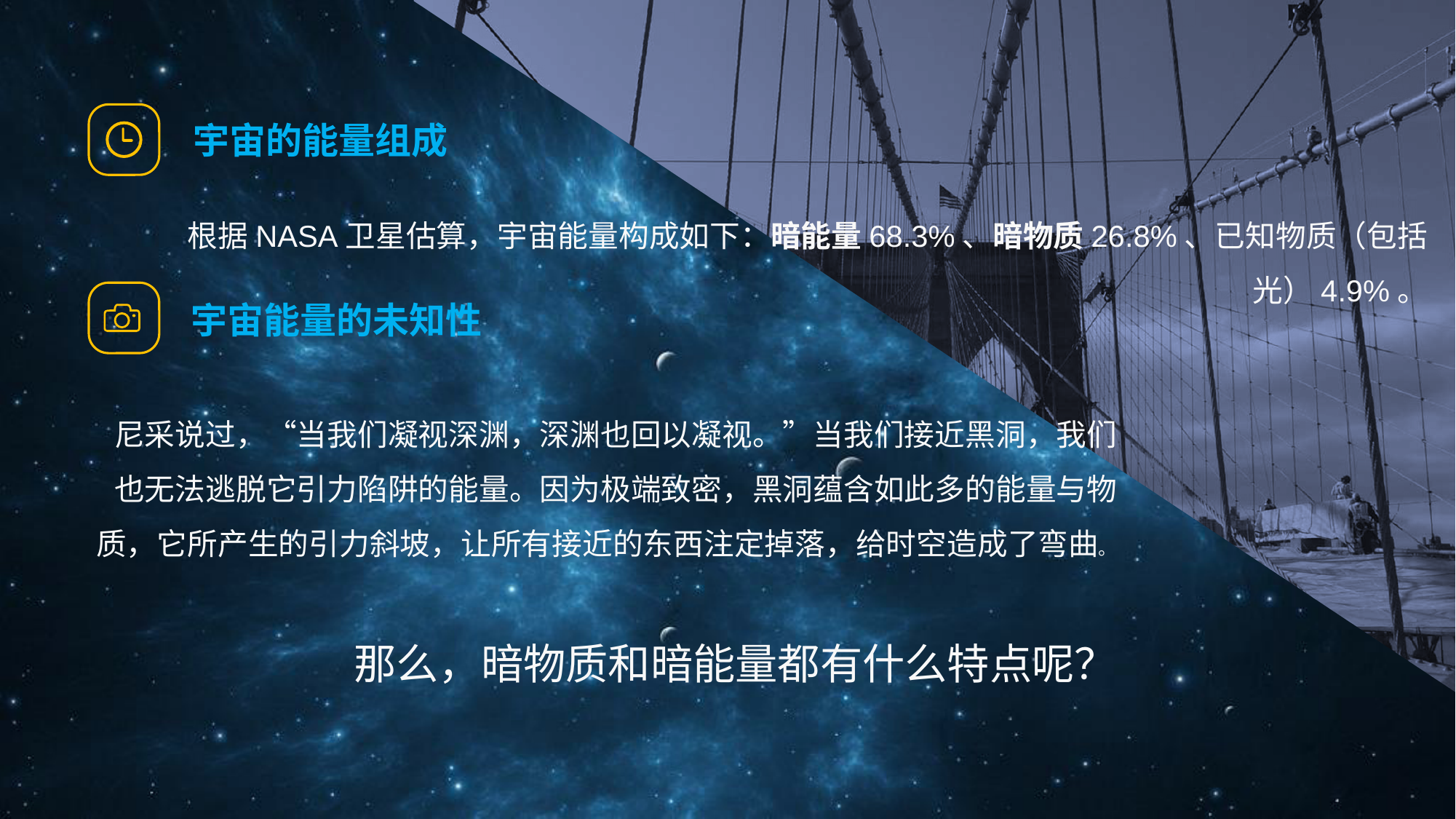

宇宙的能量组成

根据NASA卫星估算，宇宙能量构成如下：暗能量68.3%、暗物质26.8%、已知物质（包括光）4.9%。

宇宙能量的未知性

尼采说过，“当我们凝视深渊，深渊也回以凝视。”当我们接近黑洞，我们也无法逃脱它引力陷阱的能量。因为极端致密，黑洞蕴含如此多的能量与物质，它所产生的引力斜坡，让所有接近的东西注定掉落，给时空造成了弯曲。

那么，暗物质和暗能量都有什么特点呢？